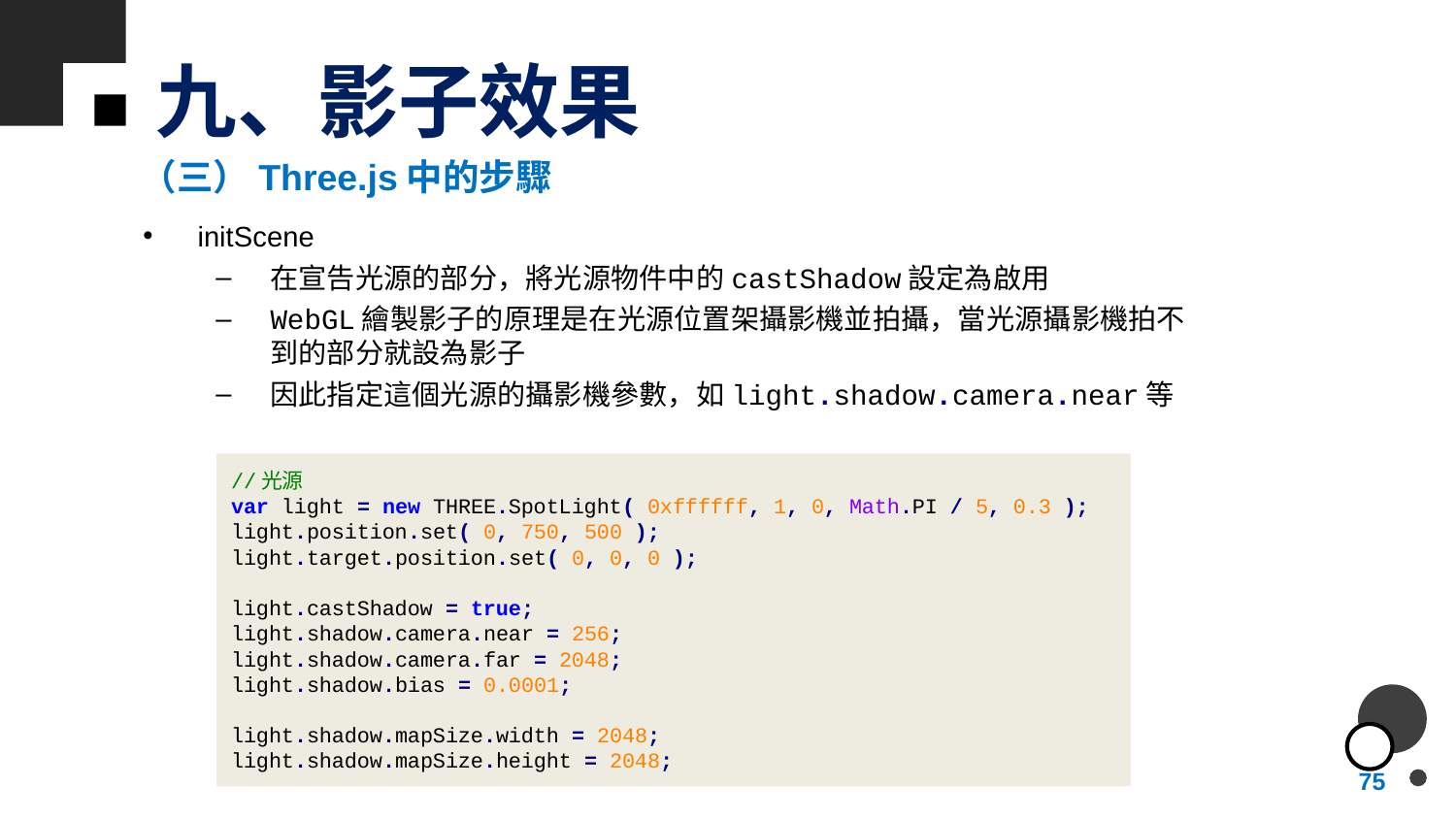

# 九、影子效果
（三）Three.js中的步驟
initScene
在宣告光源的部分，將光源物件中的castShadow設定為啟用
WebGL繪製影子的原理是在光源位置架攝影機並拍攝，當光源攝影機拍不到的部分就設為影子
因此指定這個光源的攝影機參數，如light.shadow.camera.near等
//光源
var light = new THREE.SpotLight( 0xffffff, 1, 0, Math.PI / 5, 0.3 );
light.position.set( 0, 750, 500 );
light.target.position.set( 0, 0, 0 );

light.castShadow = true;
light.shadow.camera.near = 256;
light.shadow.camera.far = 2048;
light.shadow.bias = 0.0001;

light.shadow.mapSize.width = 2048;
light.shadow.mapSize.height = 2048;

75